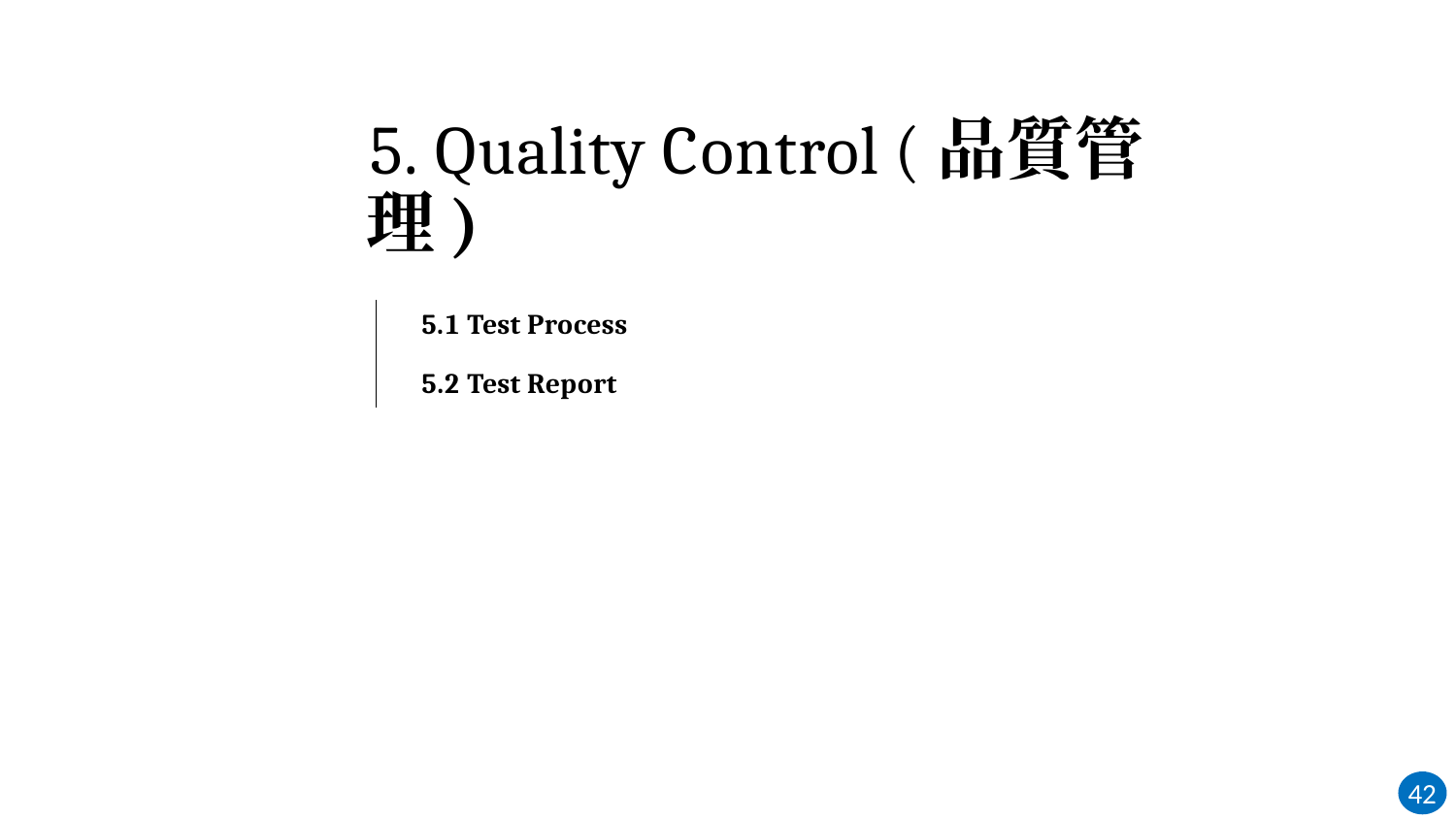

# 5. Quality Control (品質管理)
5.1 Test Process
5.2 Test Report
42